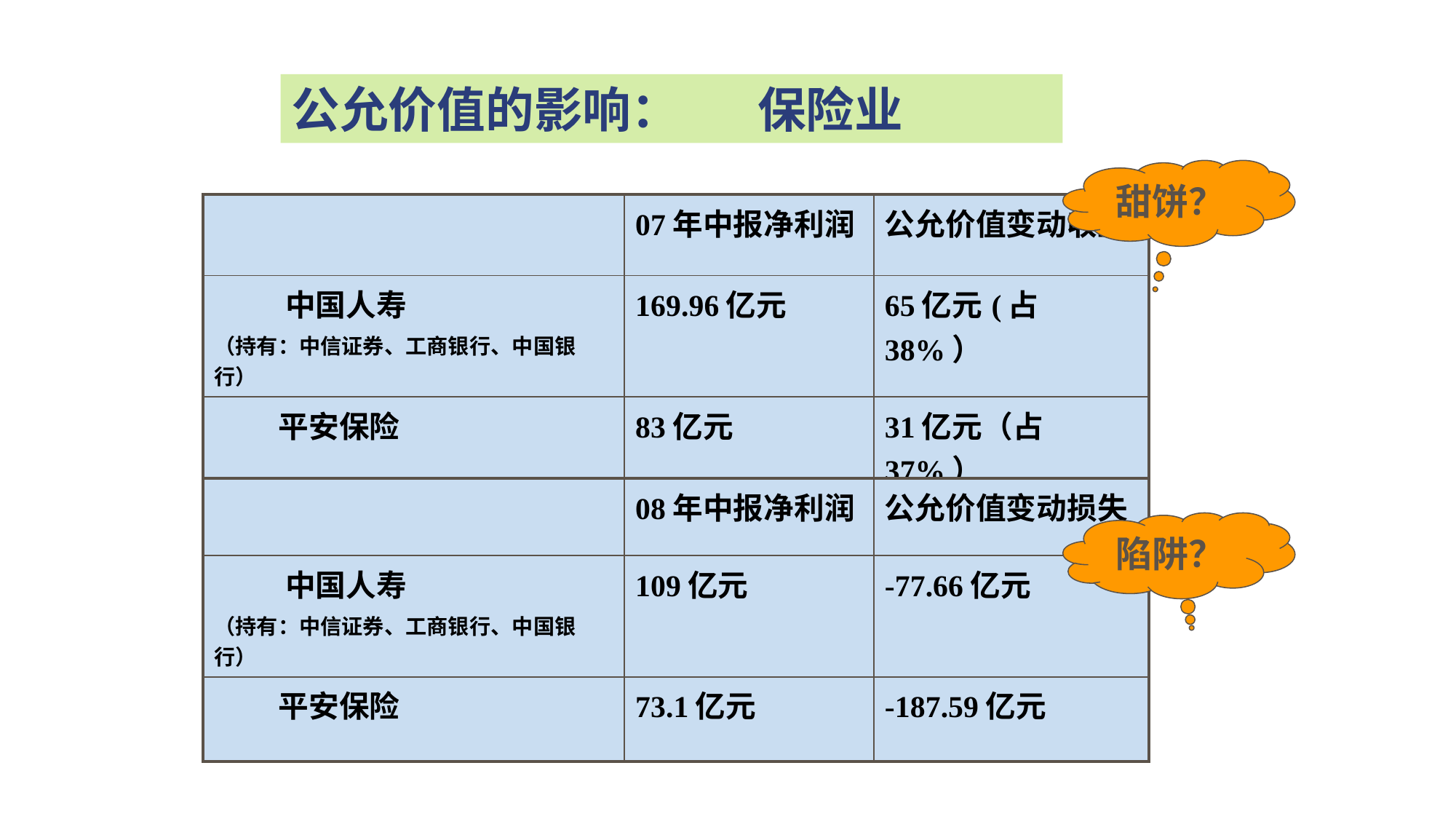

公允价值的影响：       保险业
甜饼？
|  | 07年中报净利润 | 公允价值变动收益 |
| --- | --- | --- |
| 中国人寿 （持有：中信证券、工商银行、中国银行） | 169.96亿元 | 65亿元(占38%） |
| 平安保险 | 83亿元 | 31亿元（占37%） |
|  | 08年中报净利润 | 公允价值变动损失 |
| --- | --- | --- |
| 中国人寿 （持有：中信证券、工商银行、中国银行） | 109亿元 | -77.66亿元 |
| 平安保险 | 73.1亿元 | -187.59亿元 |
陷阱？